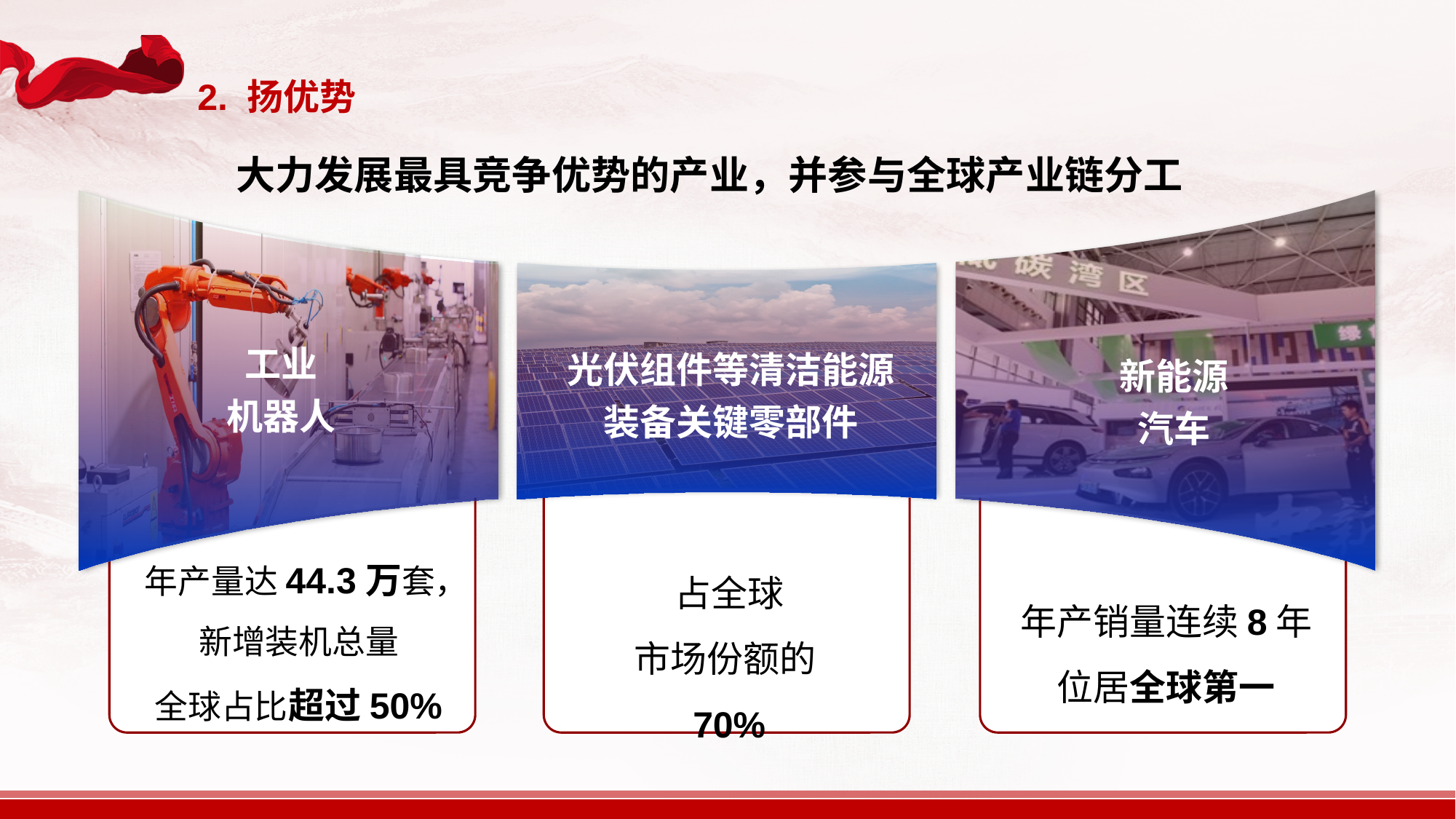

2. 扬优势
大力发展最具竞争优势的产业，并参与全球产业链分工

工业
机器人
光伏组件等清洁能源装备关键零部件
新能源
汽车
 年产量达44.3万套，
新增装机总量
全球占比超过50%

占全球
市场份额的70%
年产销量连续8年
位居全球第一